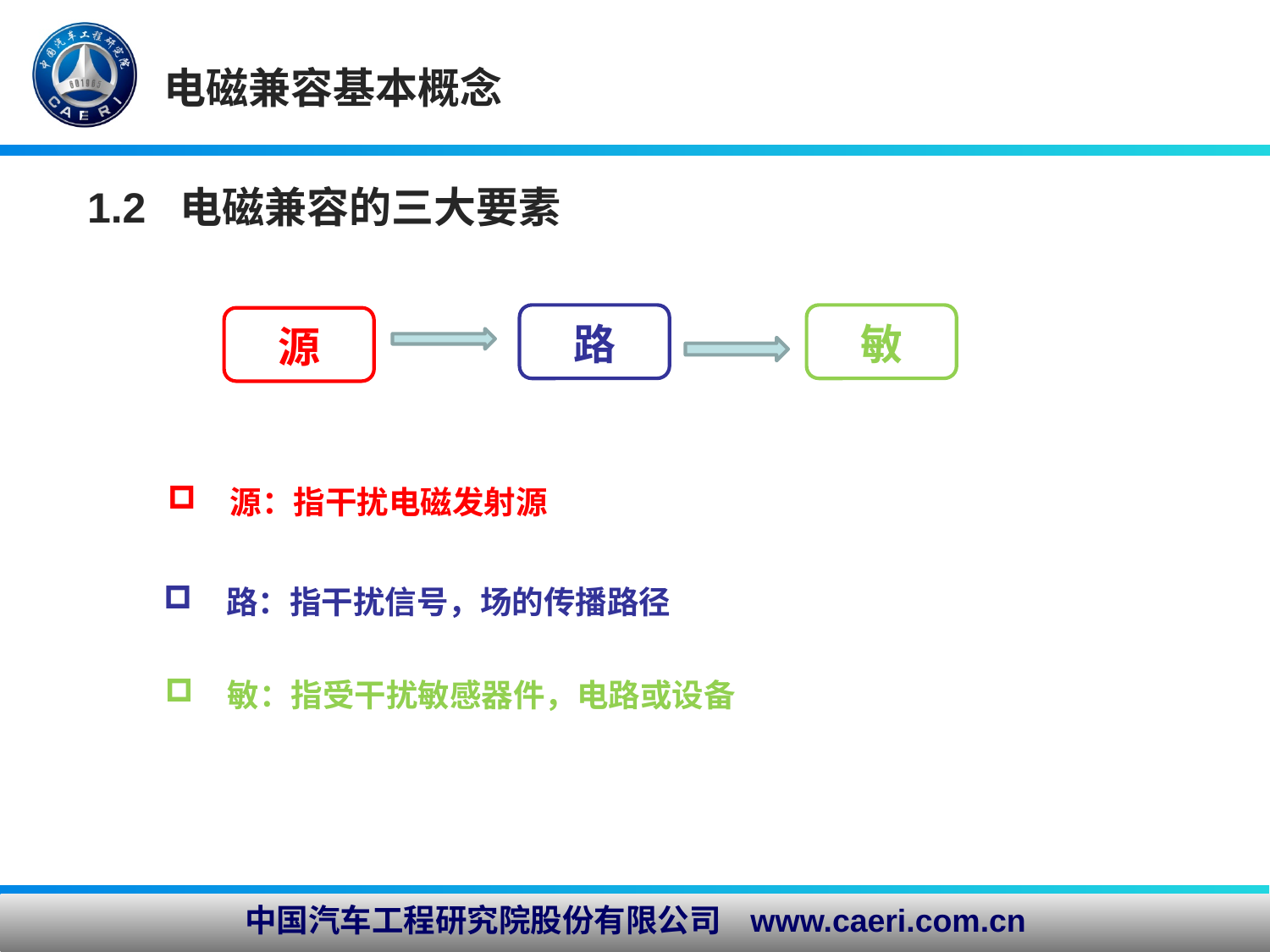

电磁兼容基本概念

1.2  电磁兼容的三大要素

路
敏
源

 源：指干扰电磁发射源
 路：指干扰信号，场的传播路径
 敏：指受干扰敏感器件，电路或设备